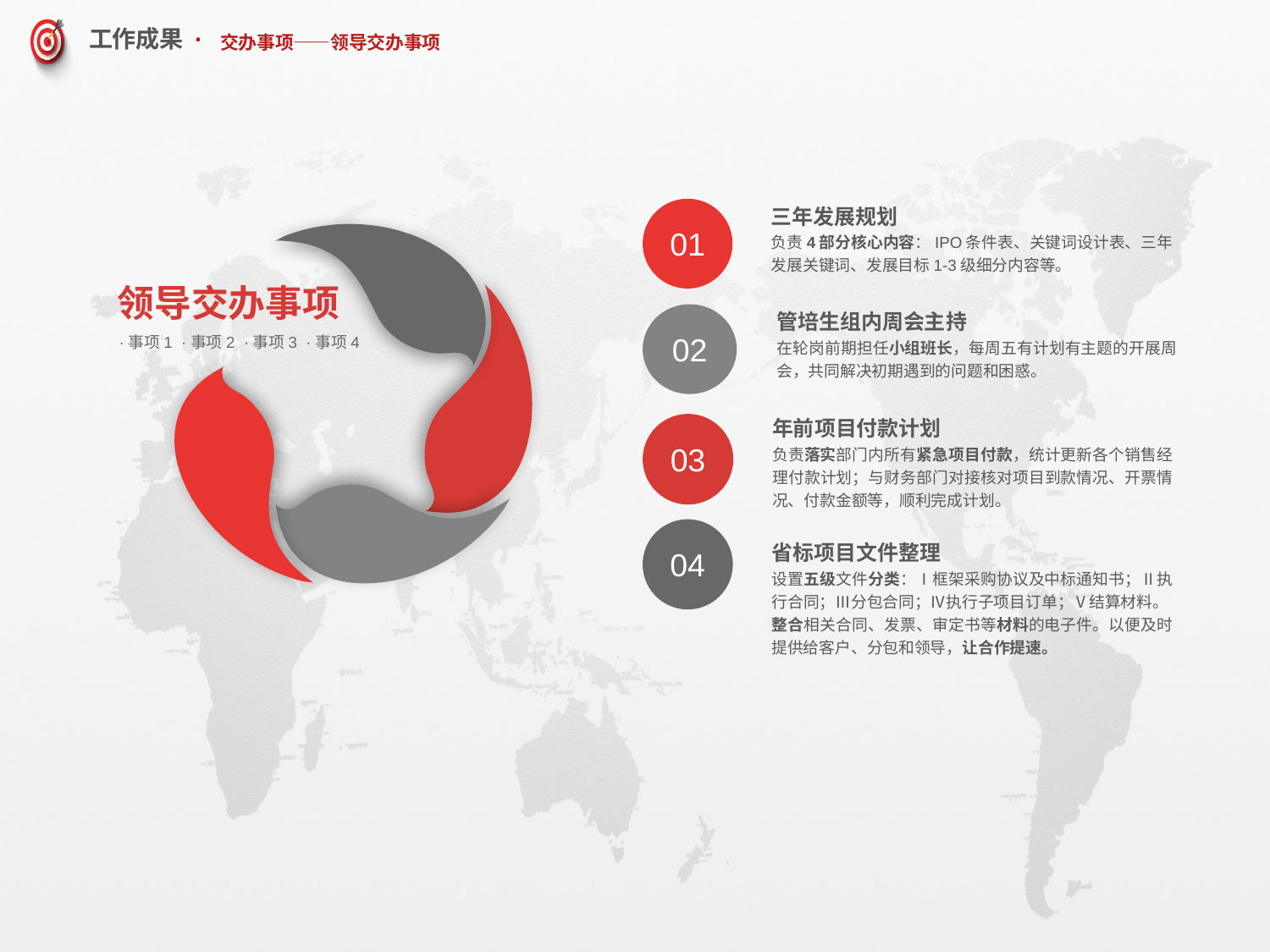

# 交办事项——领导交办事项
01
三年发展规划
负责4部分核心内容：IPO条件表、关键词设计表、三年发展关键词、发展目标1-3级细分内容等。

领导交办事项

02
管培生组内周会主持
在轮岗前期担任小组班长，每周五有计划有主题的开展周会，共同解决初期遇到的问题和困惑。
·事项1  ·事项2  ·事项3  ·事项4

年前项目付款计划
负责落实部门内所有紧急项目付款，统计更新各个销售经理付款计划；与财务部门对接核对项目到款情况、开票情况、付款金额等，顺利完成计划。
03

04
省标项目文件整理
设置五级文件分类：Ⅰ框架采购协议及中标通知书；Ⅱ执行合同；Ⅲ分包合同；Ⅳ执行子项目订单；Ⅴ结算材料。
整合相关合同、发票、审定书等材料的电子件。以便及时提供给客户、分包和领导，让合作提速。